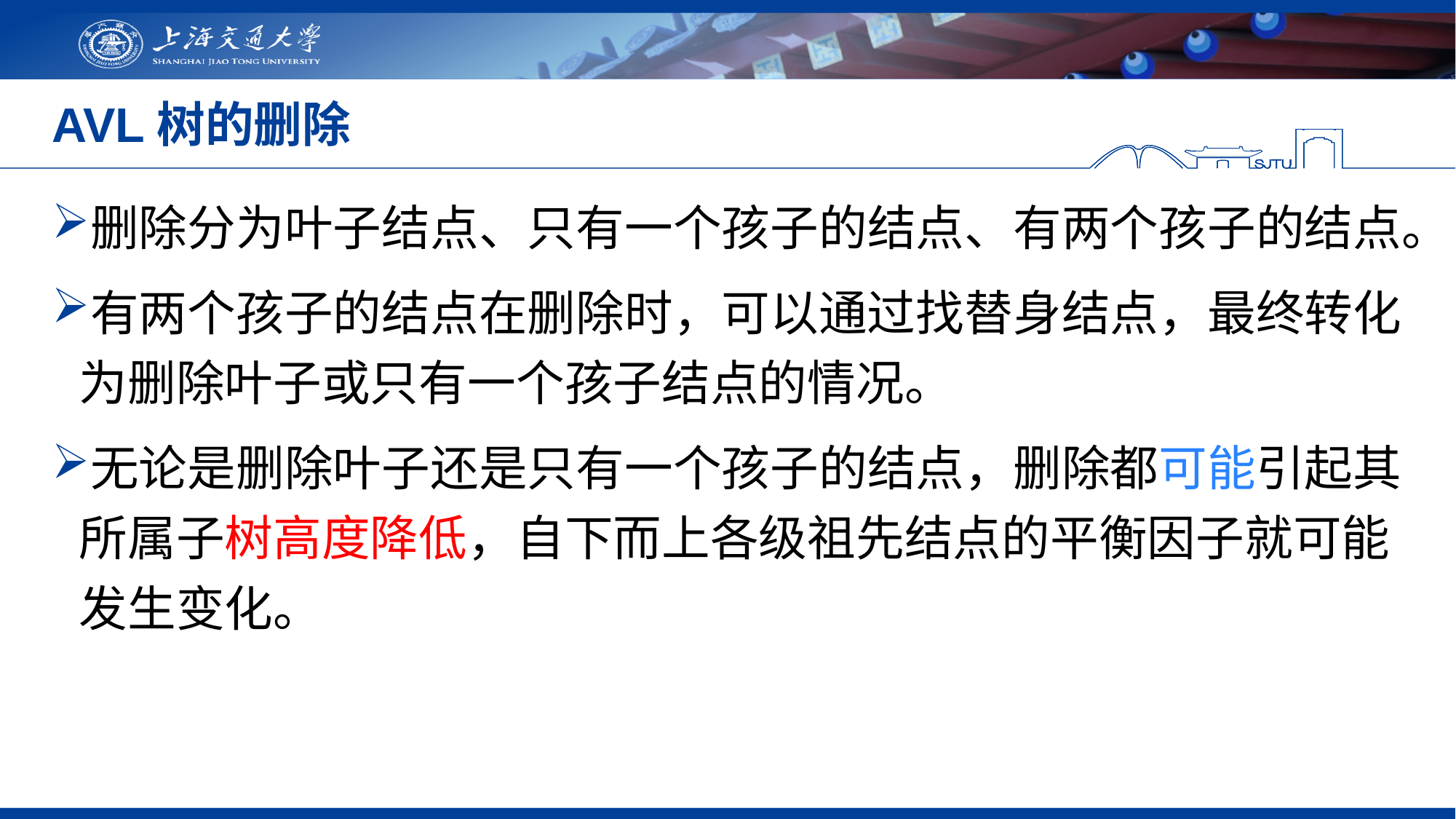

# AVL树的删除
删除分为叶子结点、只有一个孩子的结点、有两个孩子的结点。
有两个孩子的结点在删除时，可以通过找替身结点，最终转化为删除叶子或只有一个孩子结点的情况。
无论是删除叶子还是只有一个孩子的结点，删除都可能引起其所属子树高度降低，自下而上各级祖先结点的平衡因子就可能发生变化。